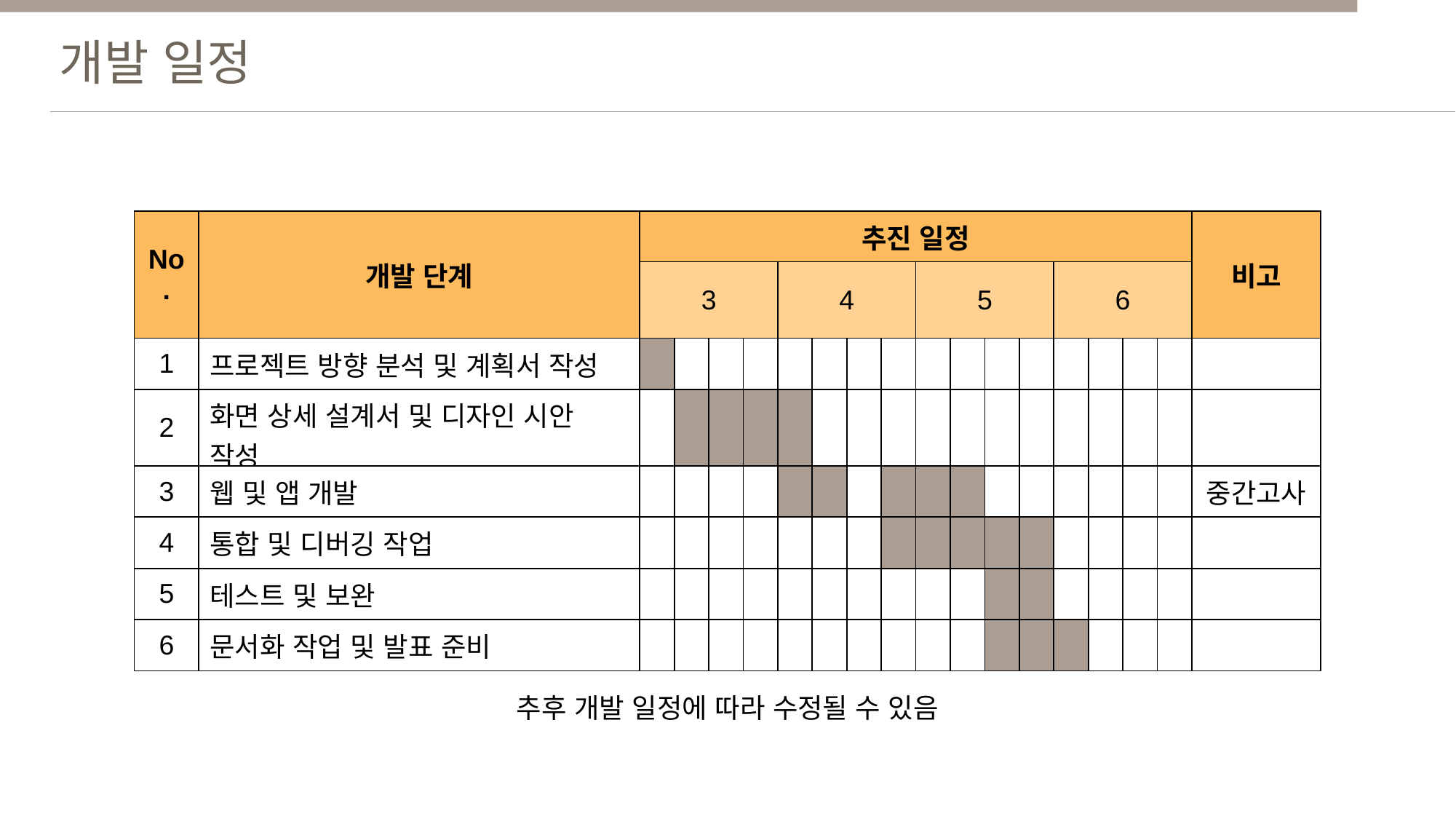

개발 일정
| No. | 개발 단계 | 추진 일정 |  |  |  |  |  |  |  |  |  |  |  |  |  |  |  | 비고 |
| --- | --- | --- | --- | --- | --- | --- | --- | --- | --- | --- | --- | --- | --- | --- | --- | --- | --- | --- |
|  |  | 3 |  |  |  | 4 |  |  |  | 5 |  |  |  | 6 |  |  |  |  |
| 1 | 프로젝트 방향 분석 및 계획서 작성 |  |  |  |  |  |  |  |  |  |  |  |  |  |  |  |  |  |
| 2 | 화면 상세 설계서 및 디자인 시안 작성 |  |  |  |  |  |  |  |  |  |  |  |  |  |  |  |  |  |
| 3 | 웹 및 앱 개발 |  |  |  |  |  |  |  |  |  |  |  |  |  |  |  |  | 중간고사 |
| 4 | 통합 및 디버깅 작업 |  |  |  |  |  |  |  |  |  |  |  |  |  |  |  |  |  |
| 5 | 테스트 및 보완 |  |  |  |  |  |  |  |  |  |  |  |  |  |  |  |  |  |
| 6 | 문서화 작업 및 발표 준비 |  |  |  |  |  |  |  |  |  |  |  |  |  |  |  |  |  |
추후 개발 일정에 따라 수정될 수 있음